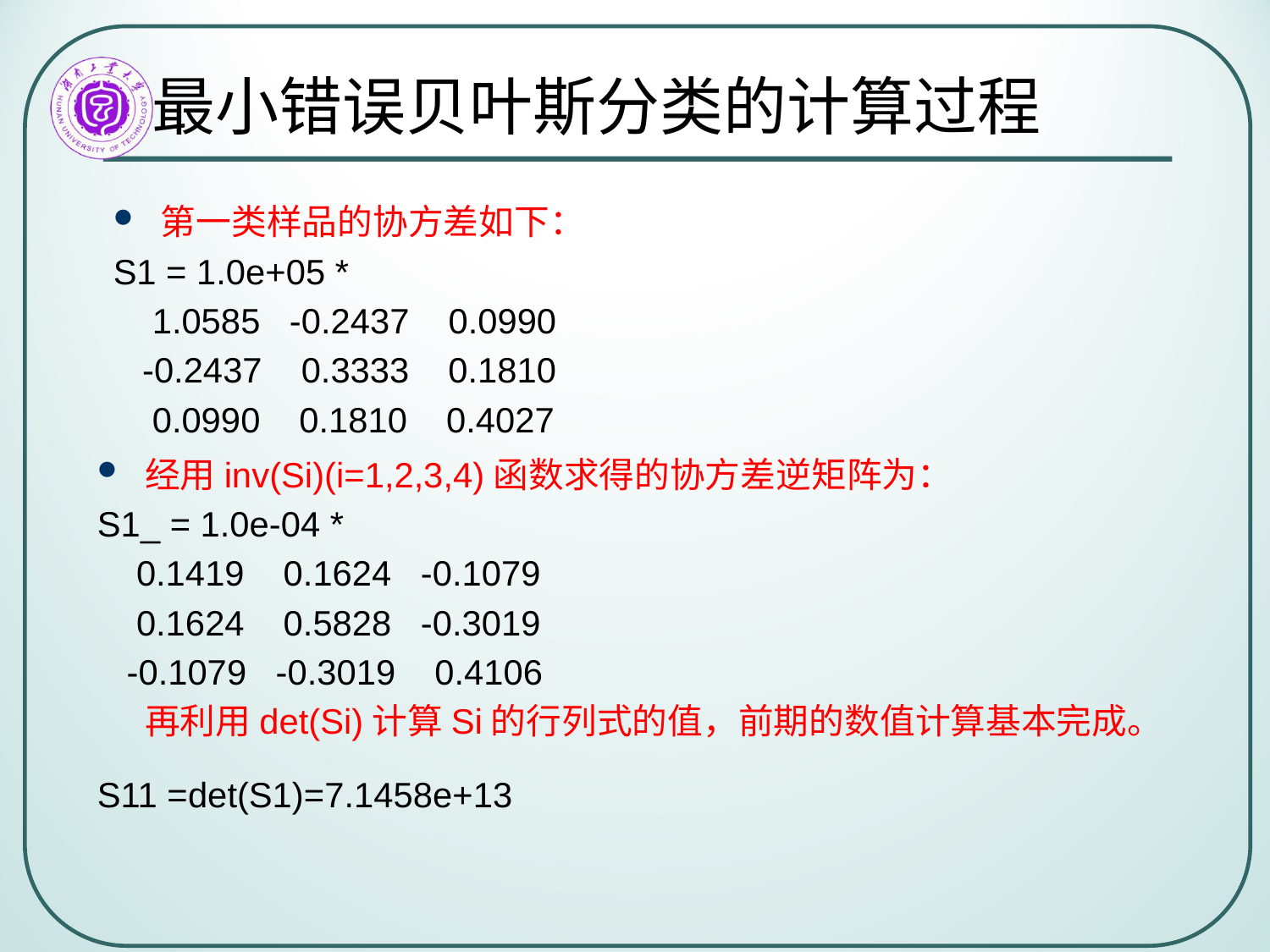

最小错误贝叶斯分类的计算过程
第一类样品的协方差如下：
S1 = 1.0e+05 *
    1.0585   -0.2437    0.0990
   -0.2437    0.3333    0.1810
    0.0990    0.1810    0.4027
经用inv(Si)(i=1,2,3,4)函数求得的协方差逆矩阵为：
S1_ = 1.0e-04 *
    0.1419    0.1624   -0.1079
    0.1624    0.5828   -0.3019
   -0.1079   -0.3019    0.4106
     再利用det(Si)计算Si的行列式的值，前期的数值计算基本完成。
S11 =det(S1)=7.1458e+13